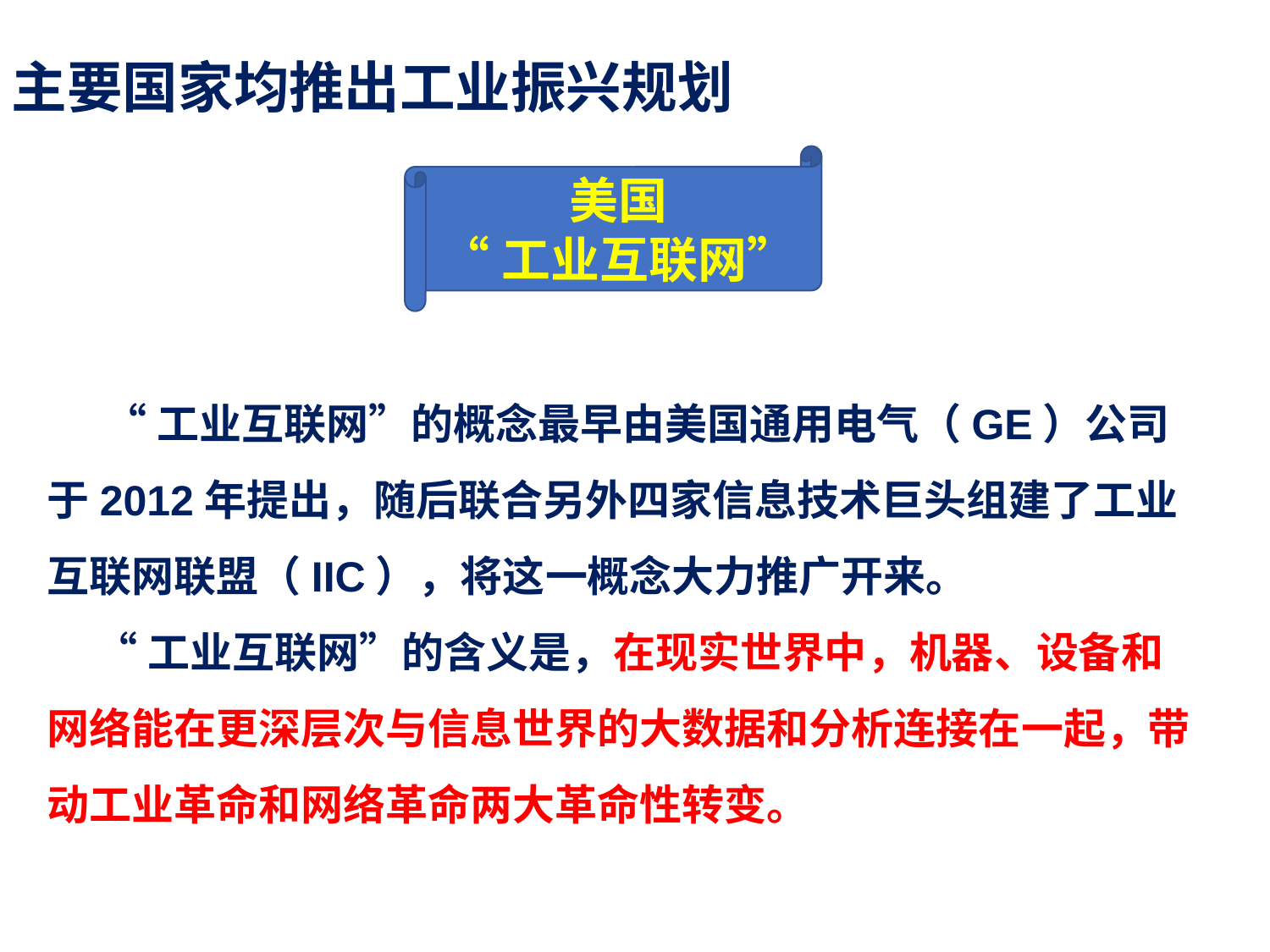

主要国家均推出工业振兴规划
美国
“工业互联网”
      “工业互联网”的概念最早由美国通用电气（GE）公司于2012年提出，随后联合另外四家信息技术巨头组建了工业互联网联盟（IIC），将这一概念大力推广开来。
     “工业互联网”的含义是，在现实世界中，机器、设备和网络能在更深层次与信息世界的大数据和分析连接在一起，带动工业革命和网络革命两大革命性转变。